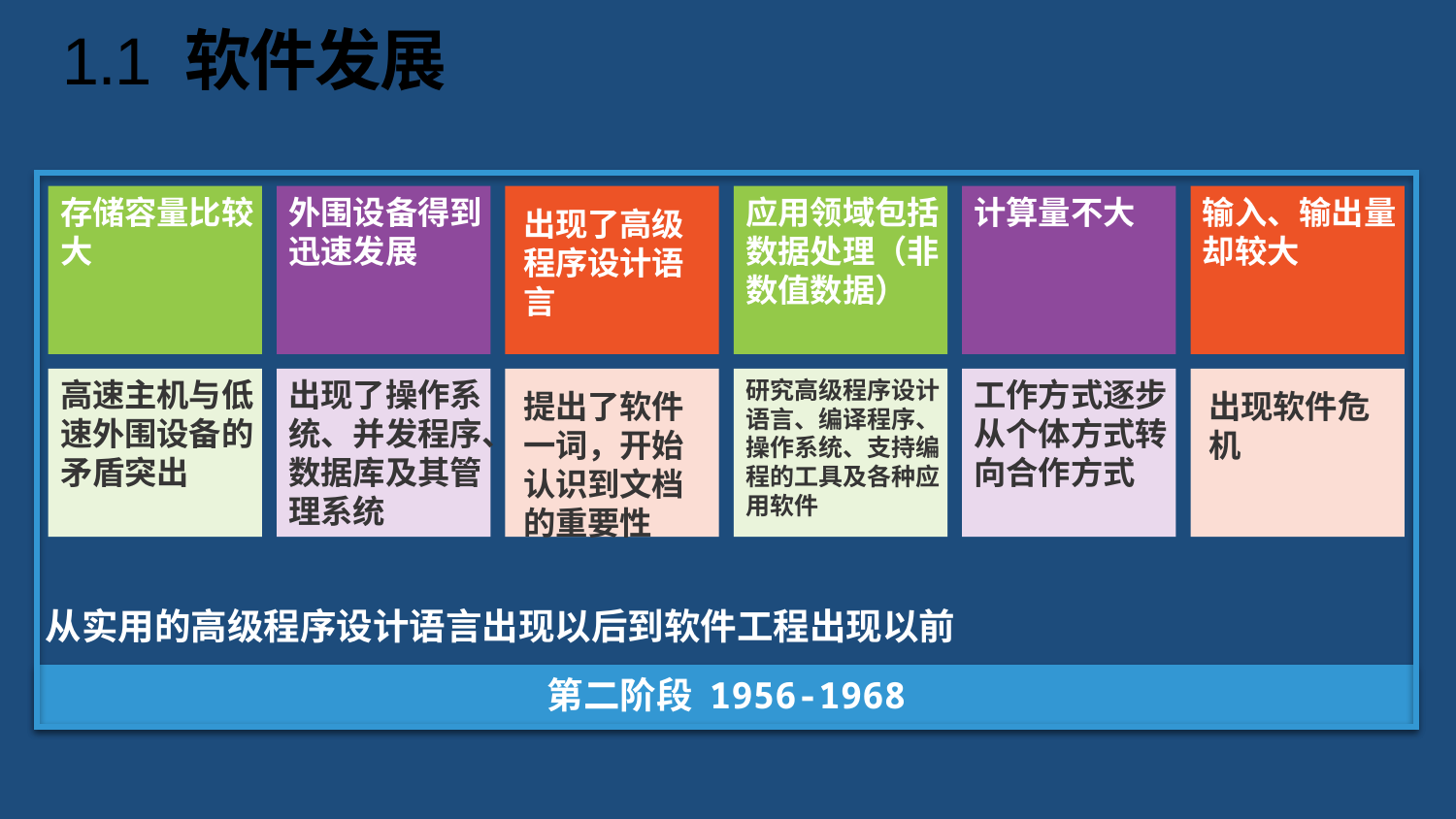

# 1.1 软件发展

存储容量比较大
外围设备得到迅速发展
出现了高级程序设计语言
应用领域包括数据处理（非数值数据）
计算量不大
输入、输出量却较大
高速主机与低速外围设备的矛盾突出
出现了操作系统、并发程序、数据库及其管理系统
提出了软件一词，开始认识到文档的重要性
研究高级程序设计语言、编译程序、操作系统、支持编程的工具及各种应用软件
工作方式逐步从个体方式转向合作方式
出现软件危机
从实用的高级程序设计语言出现以后到软件工程出现以前

第二阶段 1956-1968